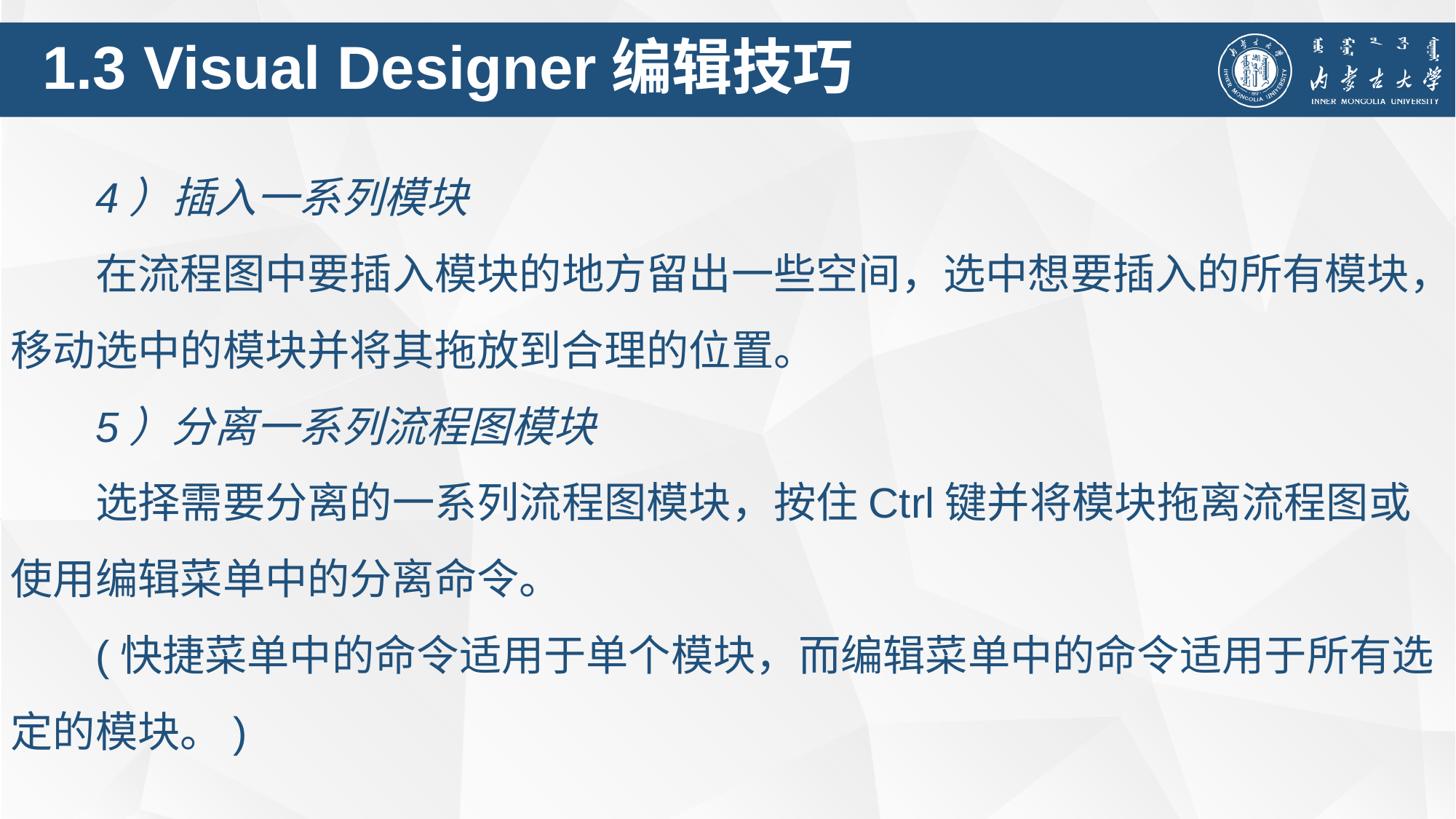

1.3 Visual Designer编辑技巧

4）插入一系列模块
在流程图中要插入模块的地方留出一些空间，选中想要插入的所有模块，移动选中的模块并将其拖放到合理的位置。
5）分离一系列流程图模块
选择需要分离的一系列流程图模块，按住Ctrl键并将模块拖离流程图或使用编辑菜单中的分离命令。
(快捷菜单中的命令适用于单个模块，而编辑菜单中的命令适用于所有选定的模块。)